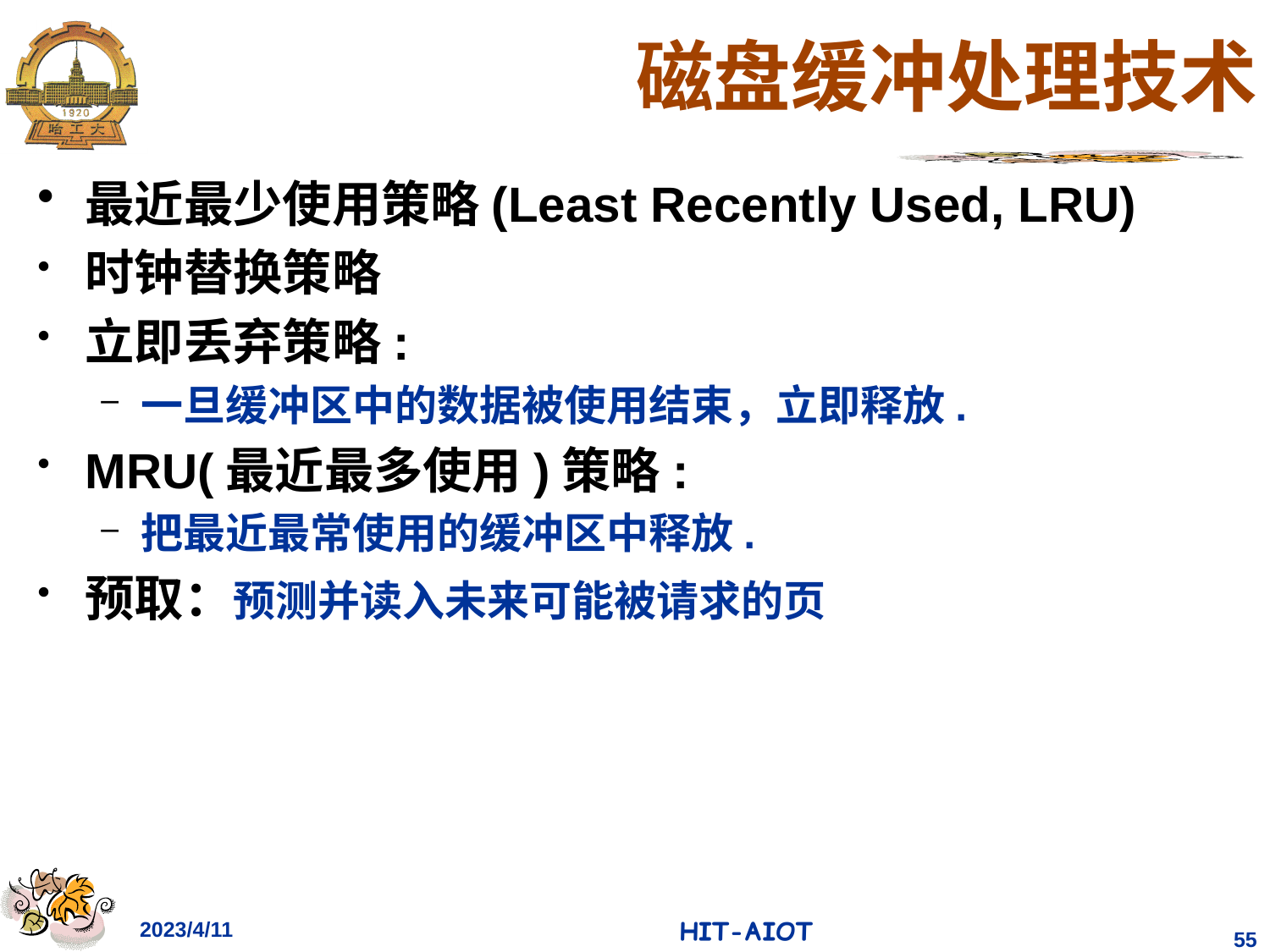

# 磁盘缓冲处理技术
最近最少使用策略(Least Recently Used, LRU)
时钟替换策略
立即丢弃策略:
一旦缓冲区中的数据被使用结束，立即释放.
MRU(最近最多使用)策略:
把最近最常使用的缓冲区中释放.
预取：预测并读入未来可能被请求的页

2023/4/11
HIT-AIOT
55